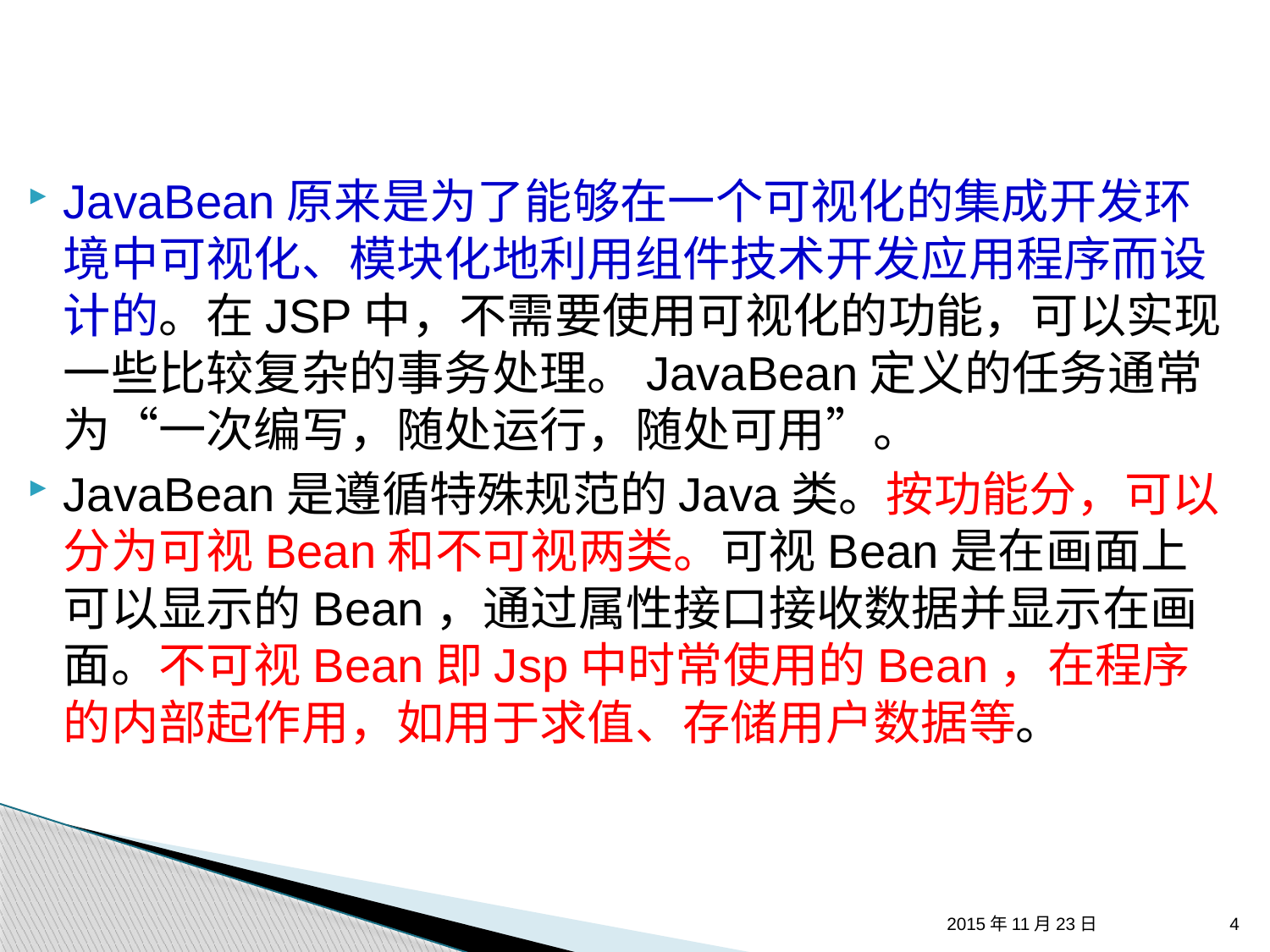

JavaBean原来是为了能够在一个可视化的集成开发环境中可视化、模块化地利用组件技术开发应用程序而设计的。在JSP中，不需要使用可视化的功能，可以实现一些比较复杂的事务处理。JavaBean定义的任务通常为“一次编写，随处运行，随处可用”。
JavaBean是遵循特殊规范的Java类。按功能分，可以分为可视Bean和不可视两类。可视Bean是在画面上可以显示的Bean，通过属性接口接收数据并显示在画面。不可视Bean即Jsp中时常使用的Bean，在程序的内部起作用，如用于求值、存储用户数据等。
2015年11月23日
4